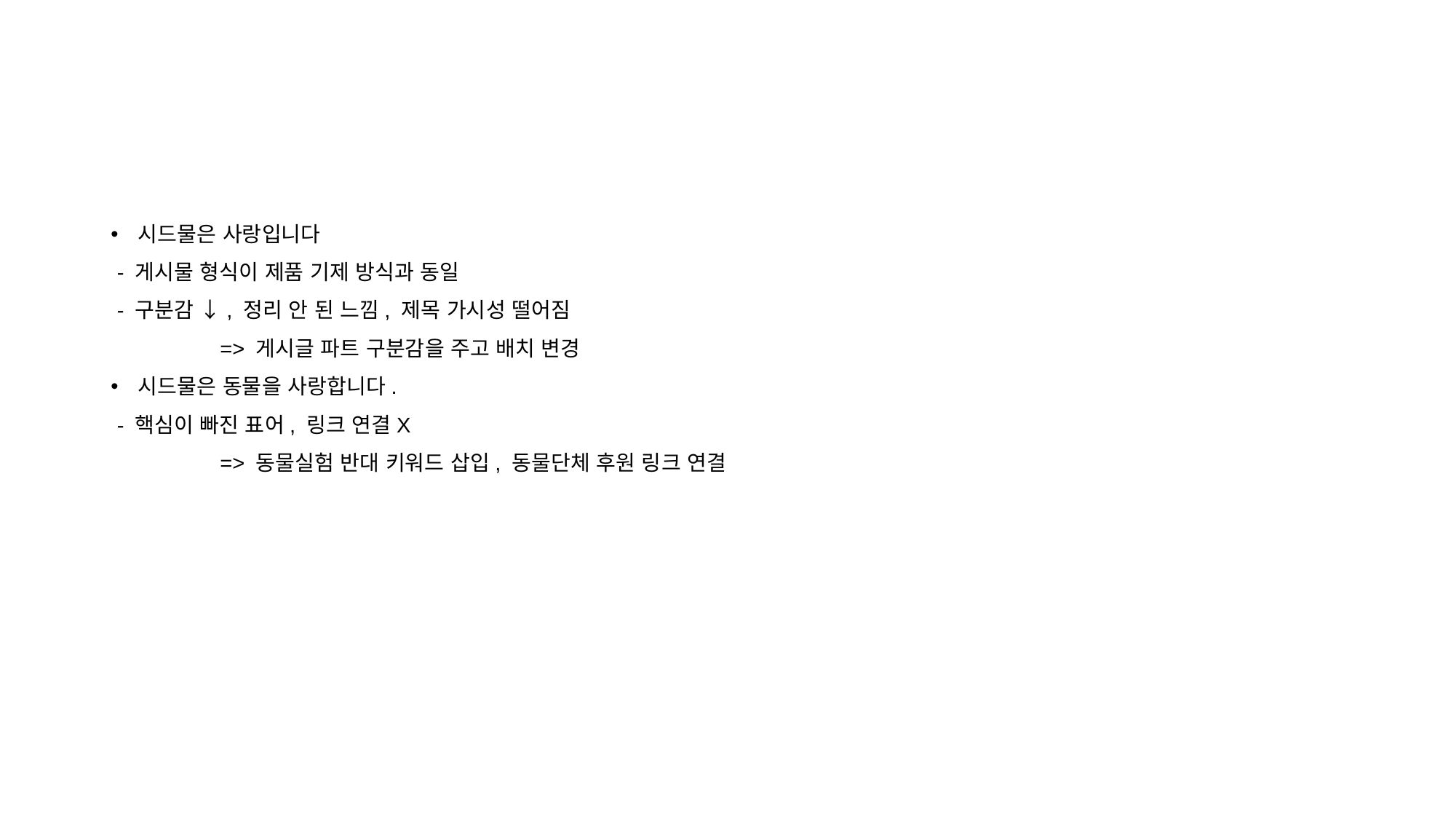

시드물은 사랑입니다
 - 게시물 형식이 제품 기제 방식과 동일
 - 구분감 ↓, 정리 안 된 느낌, 제목 가시성 떨어짐
	=> 게시글 파트 구분감을 주고 배치 변경
시드물은 동물을 사랑합니다.
 - 핵심이 빠진 표어, 링크 연결X
	=> 동물실험 반대 키워드 삽입, 동물단체 후원 링크 연결